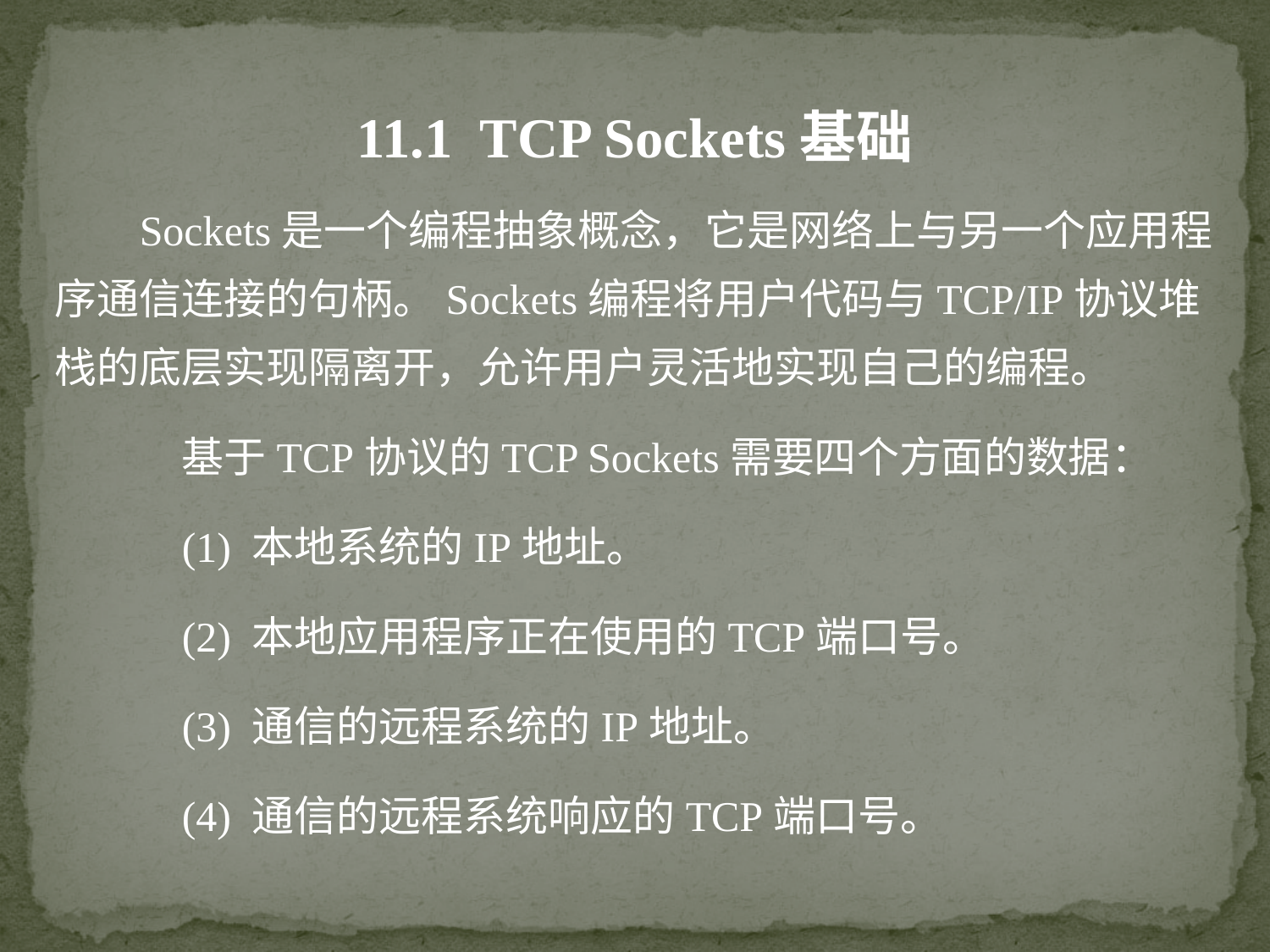

11.1  TCP Sockets基础
        Sockets是一个编程抽象概念，它是网络上与另一个应用程序通信连接的句柄。Sockets编程将用户代码与TCP/IP协议堆栈的底层实现隔离开，允许用户灵活地实现自己的编程。
基于TCP协议的TCP Sockets需要四个方面的数据：
(1) 本地系统的IP地址。
(2) 本地应用程序正在使用的TCP端口号。
(3) 通信的远程系统的IP地址。
(4) 通信的远程系统响应的TCP端口号。